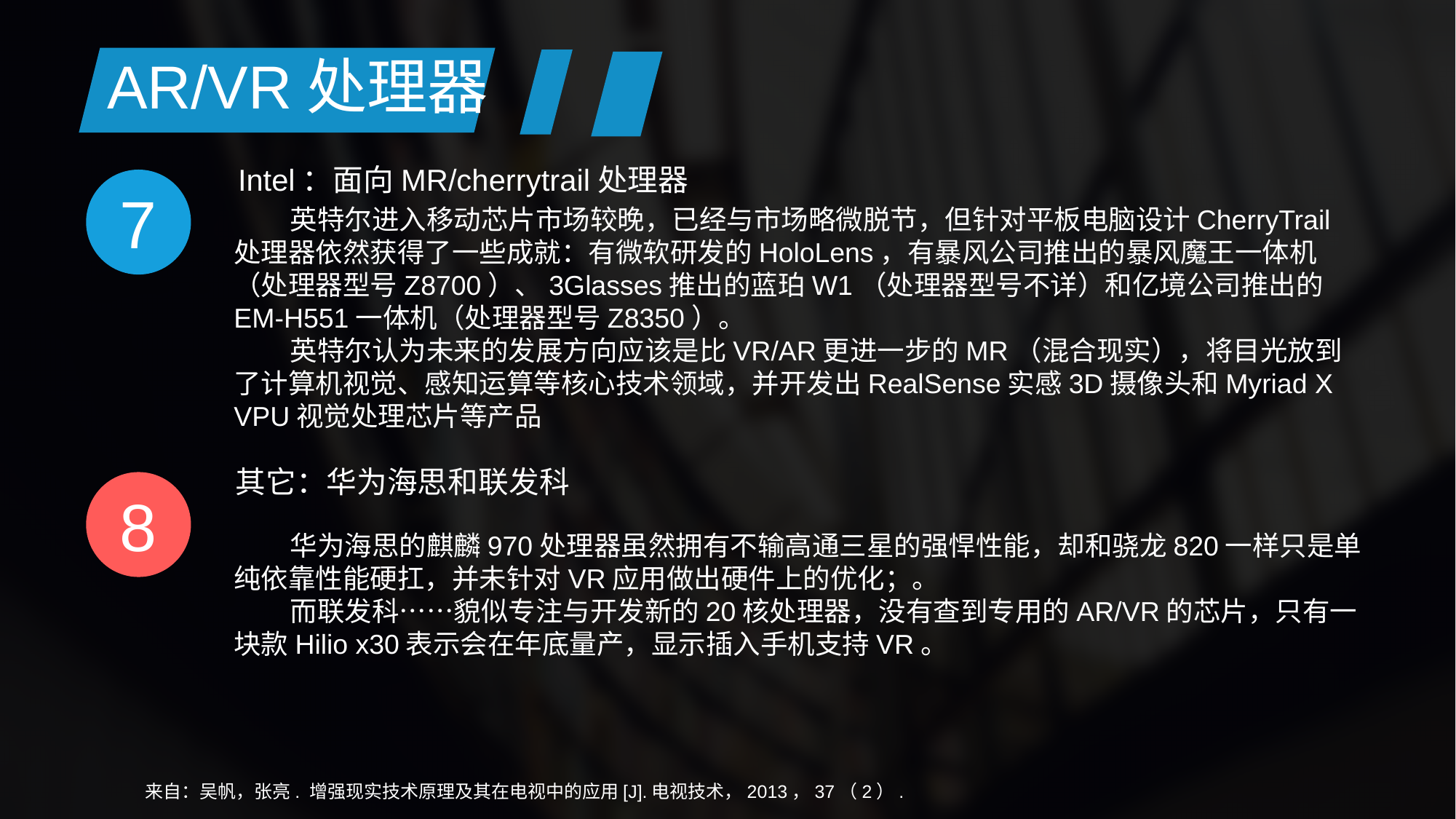

AR/VR处理器

Intel：面向MR/cherrytrail处理器
7
        英特尔进入移动芯片市场较晚，已经与市场略微脱节，但针对平板电脑设计CherryTrail处理器依然获得了一些成就：有微软研发的HoloLens，有暴风公司推出的暴风魔王一体机（处理器型号Z8700）、3Glasses推出的蓝珀W1（处理器型号不详）和亿境公司推出的EM-H551一体机（处理器型号Z8350）。
        英特尔认为未来的发展方向应该是比VR/AR更进一步的MR（混合现实），将目光放到了计算机视觉、感知运算等核心技术领域，并开发出RealSense实感3D摄像头和Myriad X VPU视觉处理芯片等产品
其它：华为海思和联发科
8
        华为海思的麒麟970处理器虽然拥有不输高通三星的强悍性能，却和骁龙820一样只是单纯依靠性能硬扛，并未针对VR应用做出硬件上的优化；。
        而联发科……貌似专注与开发新的20核处理器，没有查到专用的AR/VR的芯片，只有一块款Hilio x30表示会在年底量产，显示插入手机支持VR。

来自：吴帆，张亮. 增强现实技术原理及其在电视中的应用[J].电视技术，2013，37（2）.